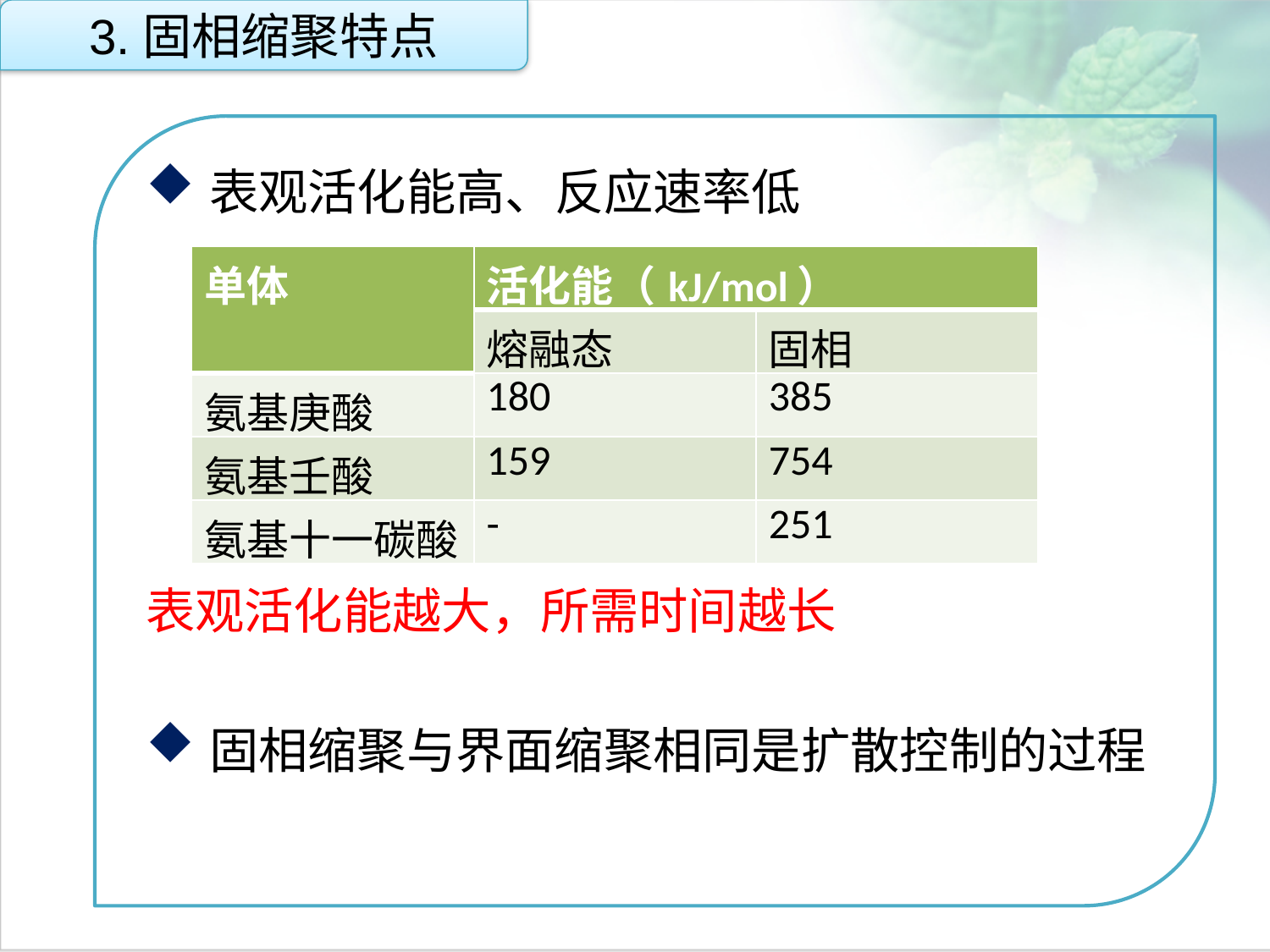

3.固相缩聚特点
表观活化能高、反应速率低

表观活化能越大，所需时间越长

固相缩聚与界面缩聚相同是扩散控制的过程
| 单体 | 活化能（kJ/mol） |  |
| --- | --- | --- |
|  | 熔融态 | 固相 |
| 氨基庚酸 | 180 | 385 |
| 氨基壬酸 | 159 | 754 |
| 氨基十一碳酸 | - | 251 |
点击添加文本
点击添加文本
点击添加文本
点击添加文本